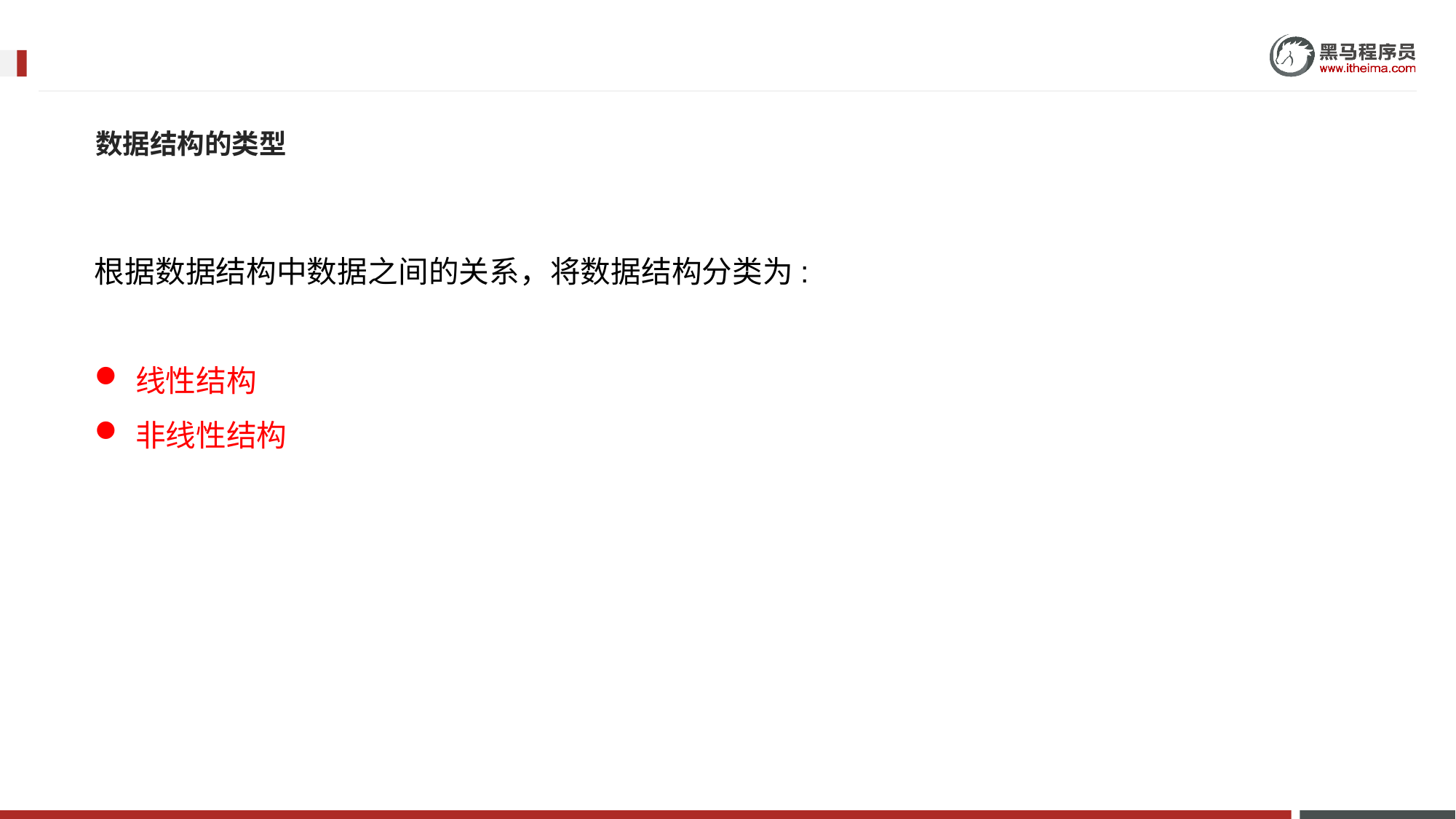

数据结构的类型
根据数据结构中数据之间的关系，将数据结构分类为:

线性结构
非线性结构